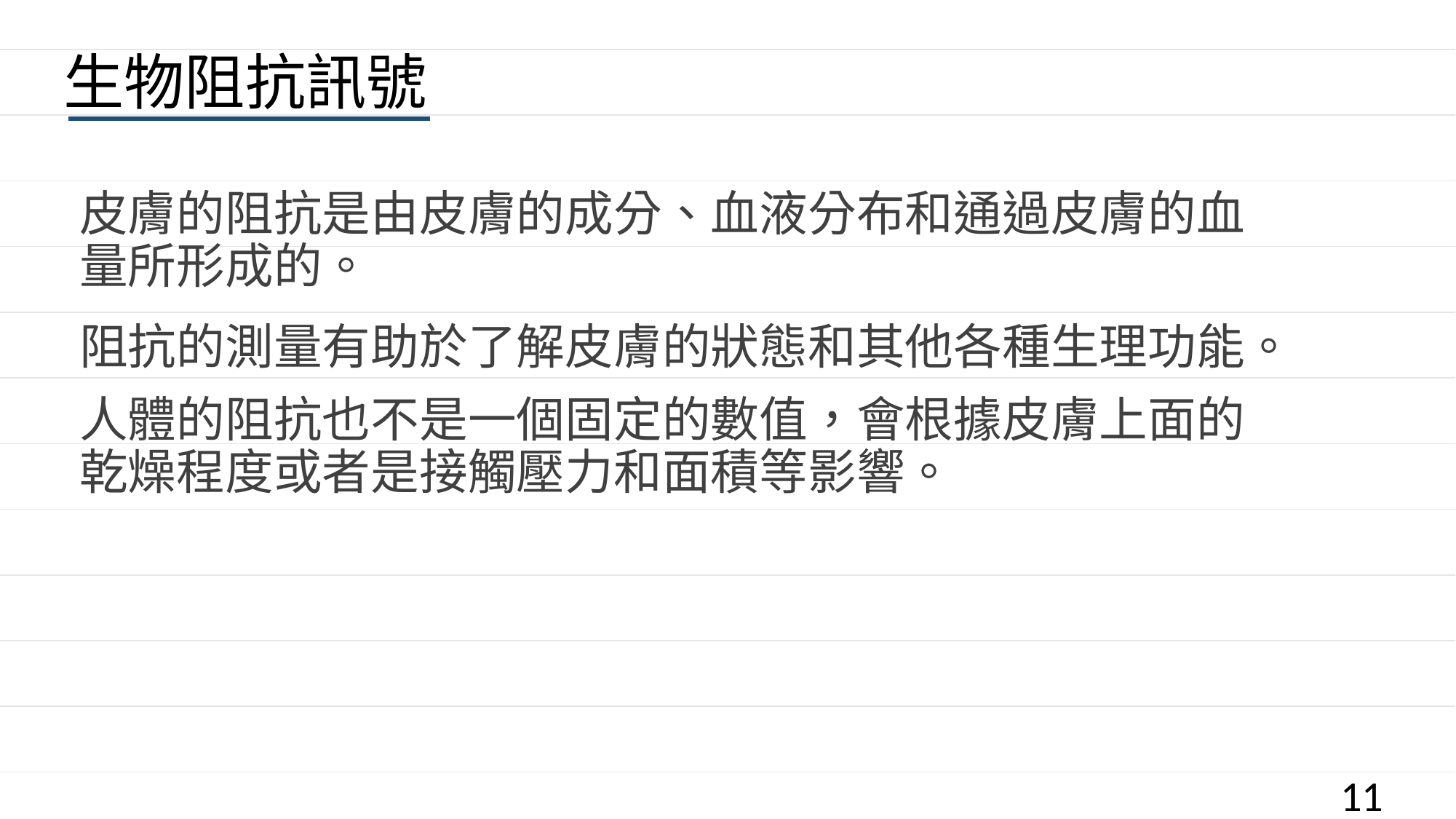

生物阻抗訊號
皮膚的阻抗是由皮膚的成分、血液分布和通過皮膚的血量所形成的。
阻抗的測量有助於了解皮膚的狀態和其他各種生理功能。
人體的阻抗也不是一個固定的數值，會根據皮膚上面的乾燥程度或者是接觸壓力和面積等影響。
11